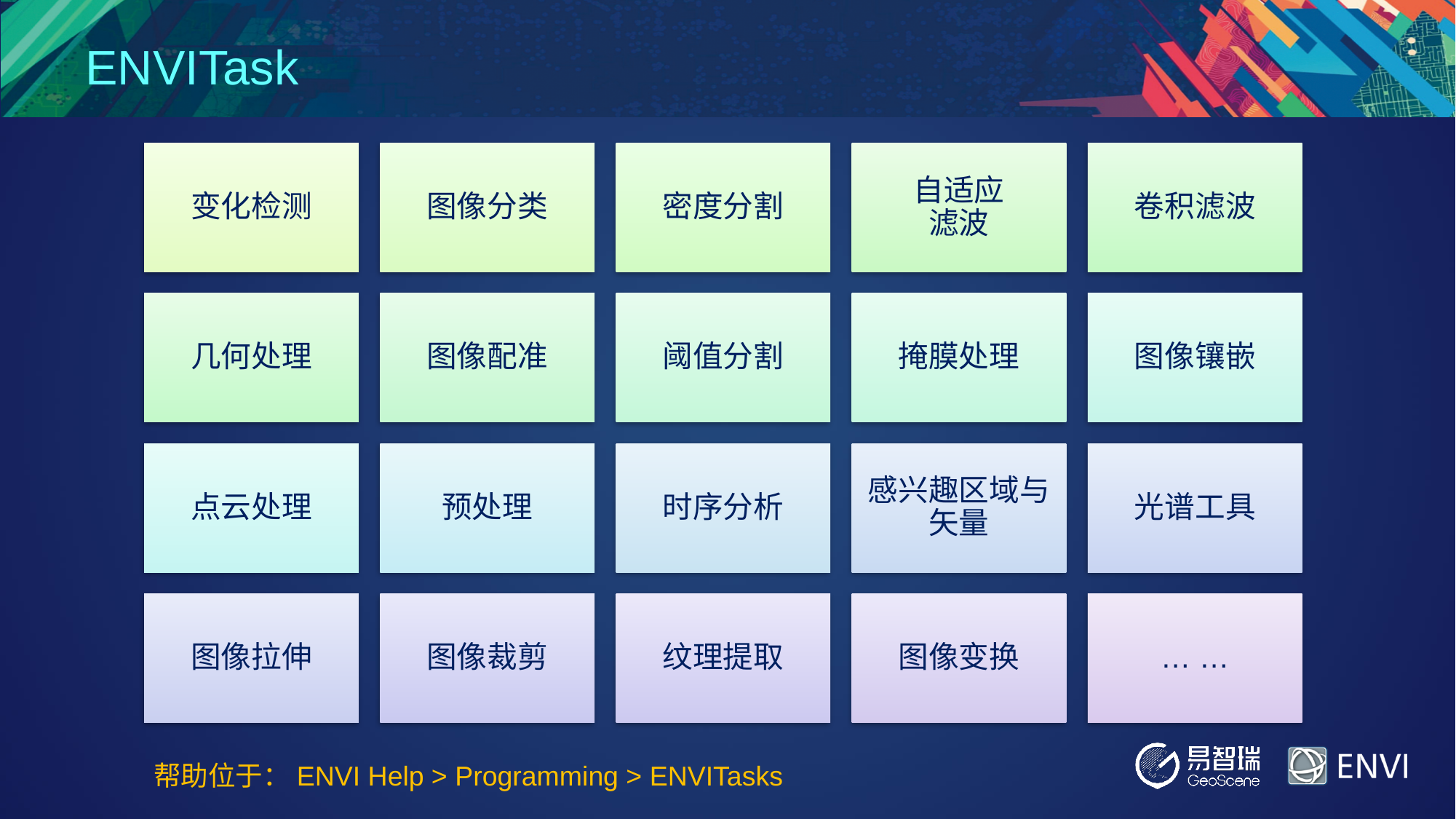

# ENVITask
变化检测
图像分类
密度分割
自适应
滤波
卷积滤波
几何处理
图像配准
阈值分割
掩膜处理
图像镶嵌
点云处理
预处理
时序分析
感兴趣区域与矢量
光谱工具
图像拉伸
图像裁剪
纹理提取
图像变换
… …
帮助位于：ENVI Help > Programming > ENVITasks